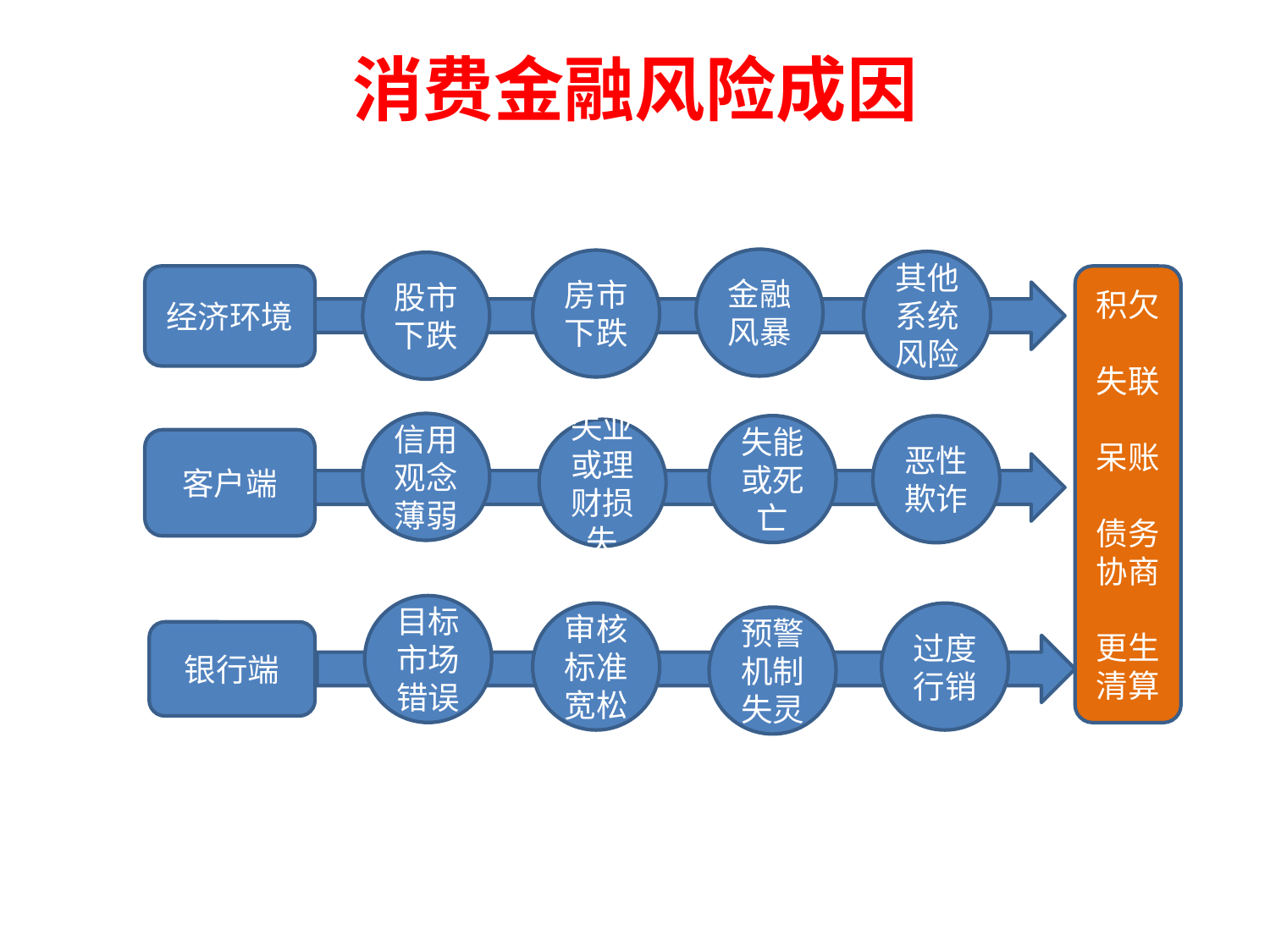

# 消费金融风险成因
金融风暴
房市下跌
其他系统风险
股市下跌
经济环境
积欠

失联

呆账

债务协商

更生清算

信用观念薄弱
失能或死亡
恶性欺诈
失业或理财损失
客户端

目标市场错误
审核标准宽松
过度行销
预警机制失灵
银行端